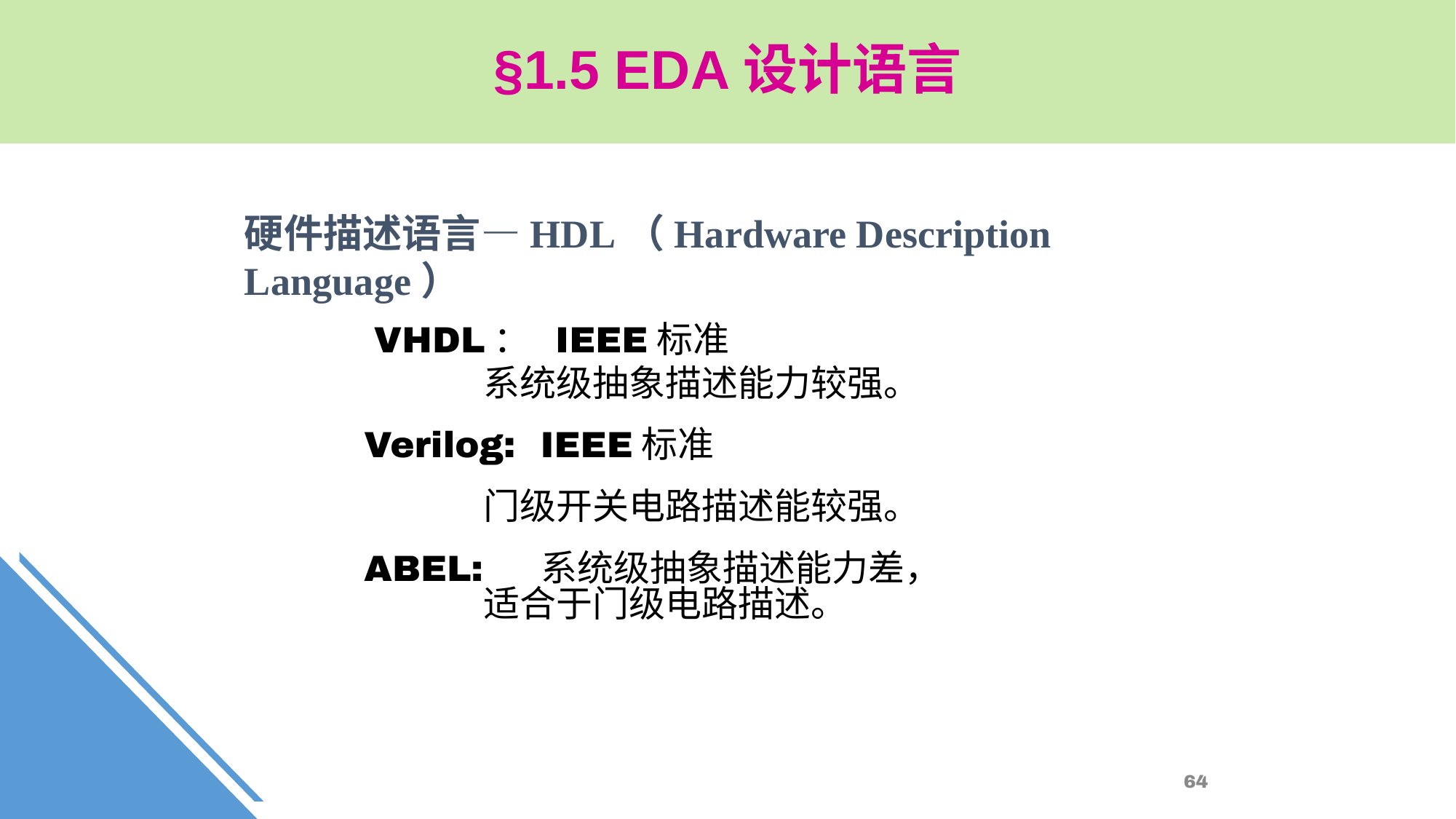

§1.5 EDA设计语言

硬件描述语言—HDL（Hardware Description Language）
 VHDL：  IEEE标准
               系统级抽象描述能力较强。
 Verilog:  IEEE标准
               门级开关电路描述能较强。
 ABEL:    系统级抽象描述能力差，
               适合于门级电路描述。
64